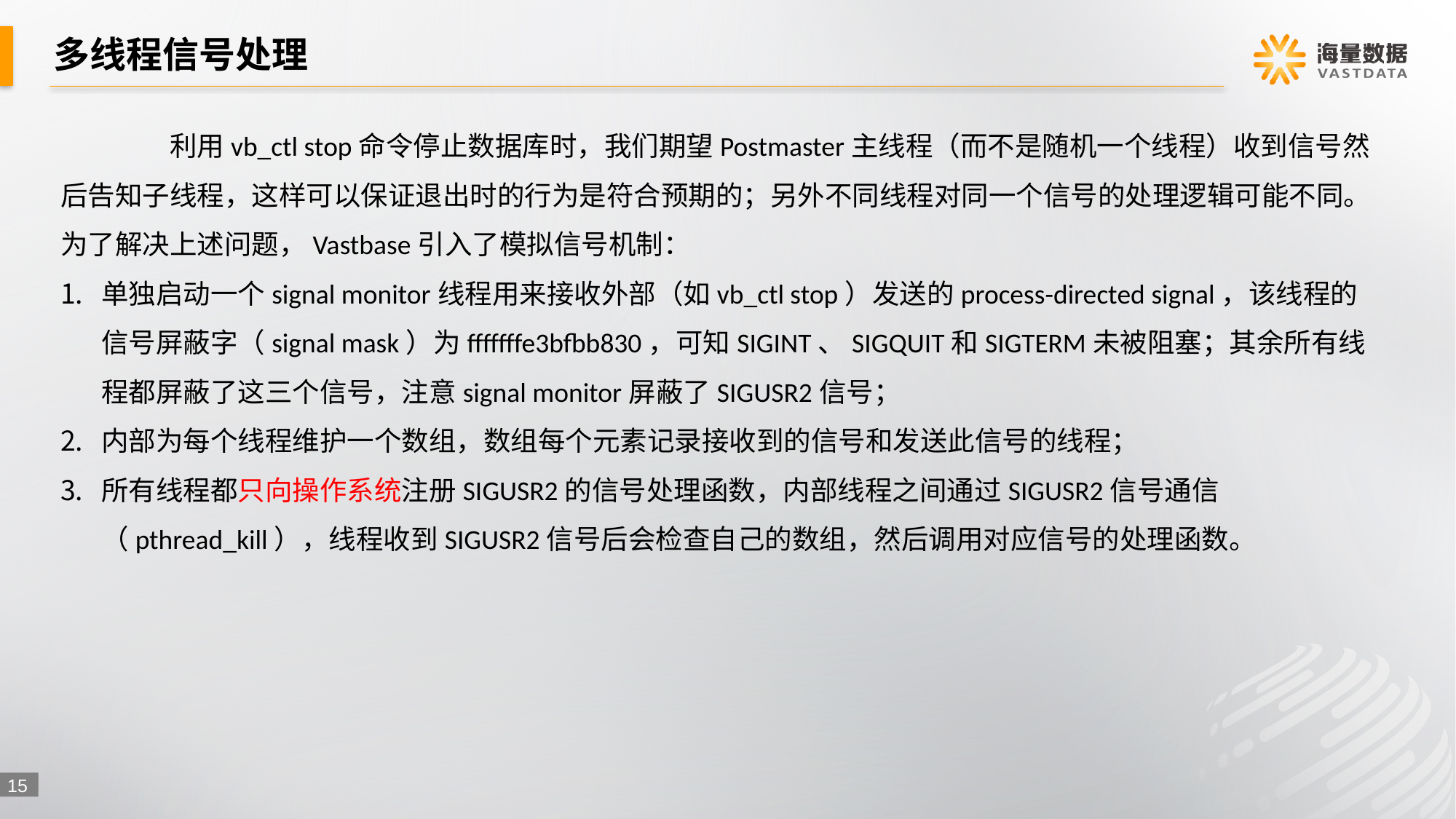

# 多线程信号处理
	利用vb_ctl stop命令停止数据库时，我们期望Postmaster主线程（而不是随机一个线程）收到信号然后告知子线程，这样可以保证退出时的行为是符合预期的；另外不同线程对同一个信号的处理逻辑可能不同。为了解决上述问题，Vastbase引入了模拟信号机制：
单独启动一个signal monitor线程用来接收外部（如vb_ctl stop）发送的process-directed signal，该线程的信号屏蔽字（signal mask）为fffffffe3bfbb830，可知SIGINT、SIGQUIT和SIGTERM未被阻塞；其余所有线程都屏蔽了这三个信号，注意signal monitor屏蔽了SIGUSR2信号；
内部为每个线程维护一个数组，数组每个元素记录接收到的信号和发送此信号的线程；
所有线程都只向操作系统注册SIGUSR2的信号处理函数，内部线程之间通过SIGUSR2信号通信（pthread_kill），线程收到SIGUSR2信号后会检查自己的数组，然后调用对应信号的处理函数。